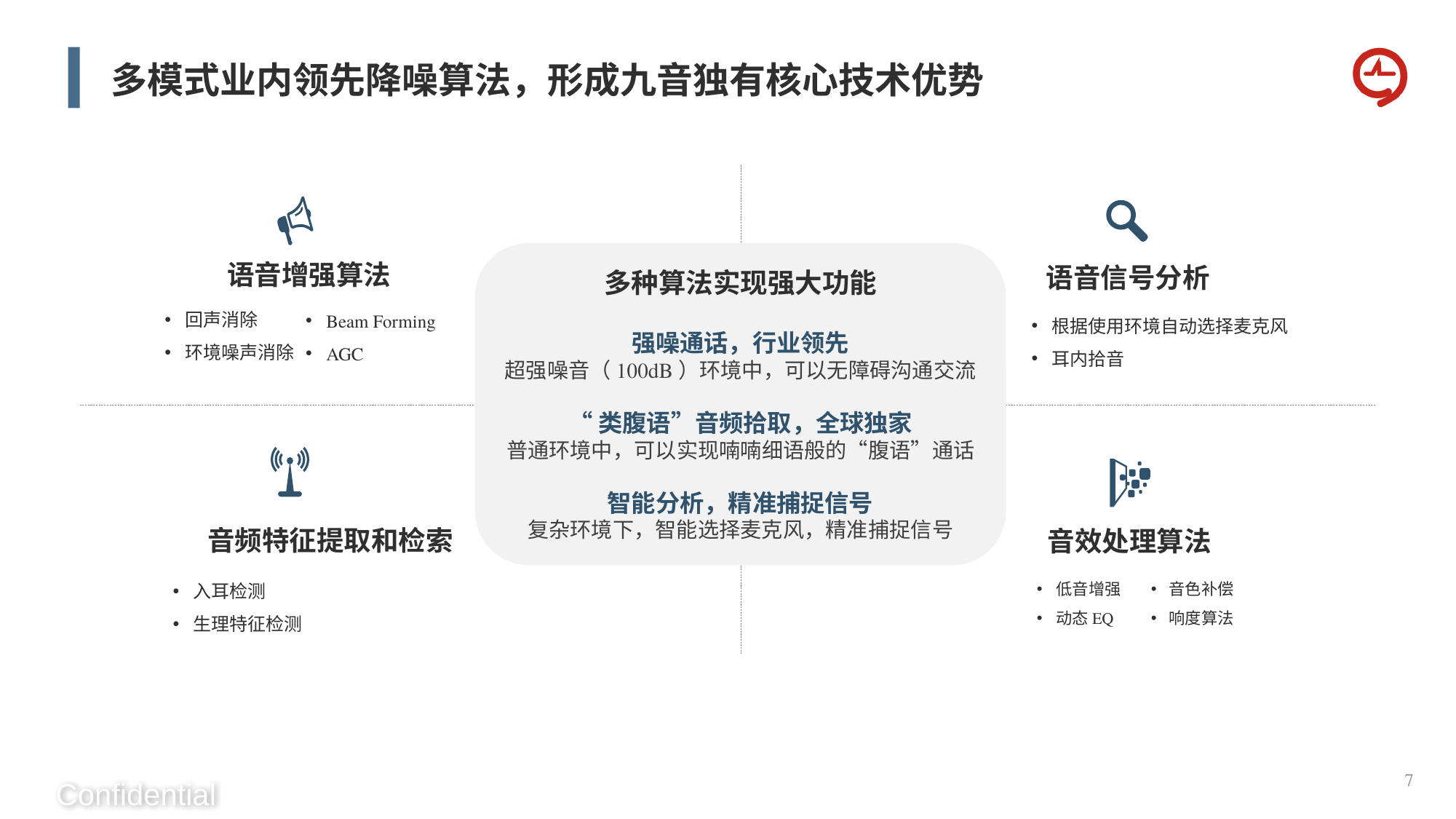

多模式业内领先降噪算法，形成九音独有核心技术优势

多种算法实现强大功能

强噪通话，行业领先
超强噪音（100dB）环境中，可以无障碍沟通交流

“类腹语”音频拾取，全球独家
普通环境中，可以实现喃喃细语般的“腹语”通话

智能分析，精准捕捉信号
复杂环境下，智能选择麦克风，精准捕捉信号
语音增强算法
语音信号分析
回声消除
环境噪声消除
Beam Forming
AGC

根据使用环境自动选择麦克风
耳内拾音

音频特征提取和检索
音效处理算法
入耳检测
生理特征检测
低音增强
动态EQ
音色补偿
响度算法

7
Confidential